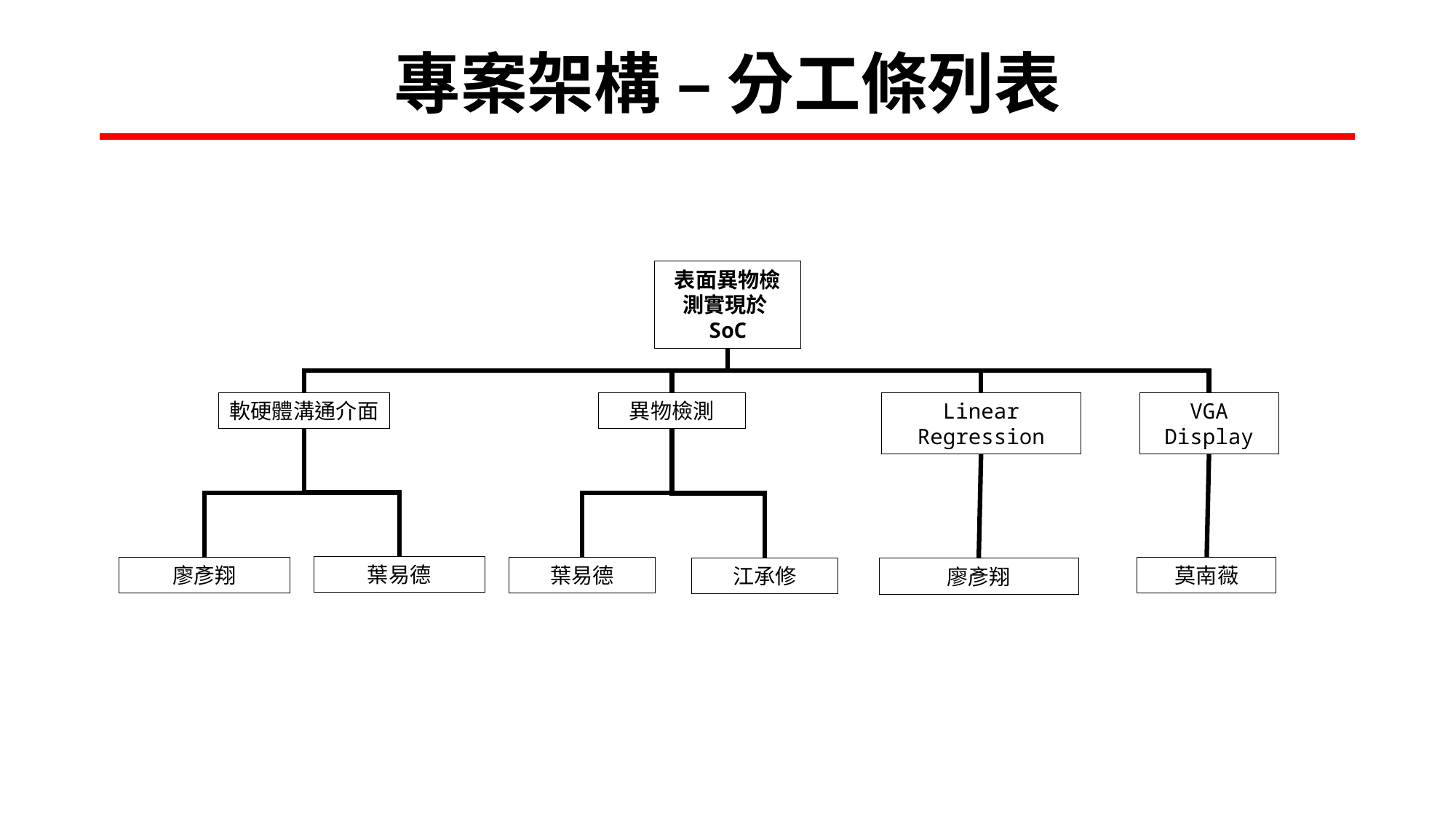

# 專案架構 – 分工條列表
表面異物檢測實現於SoC
軟硬體溝通介面
Linear Regression
VGA Display
異物檢測
葉易德
莫南薇
廖彥翔
葉易德
江承修
廖彥翔